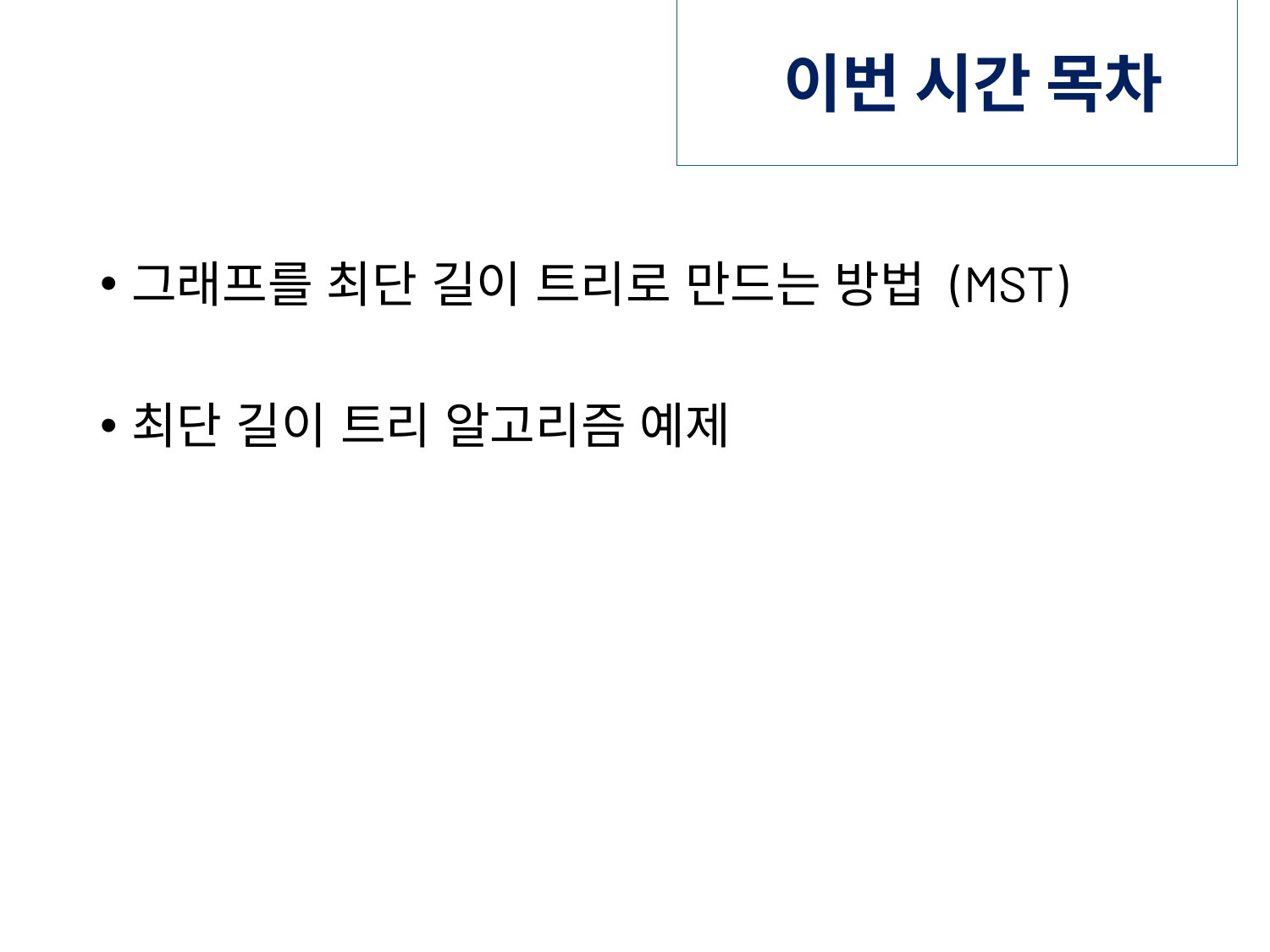

# 이번 시간 목차
그래프를 최단 길이 트리로 만드는 방법 (MST)

최단 길이 트리 알고리즘 예제